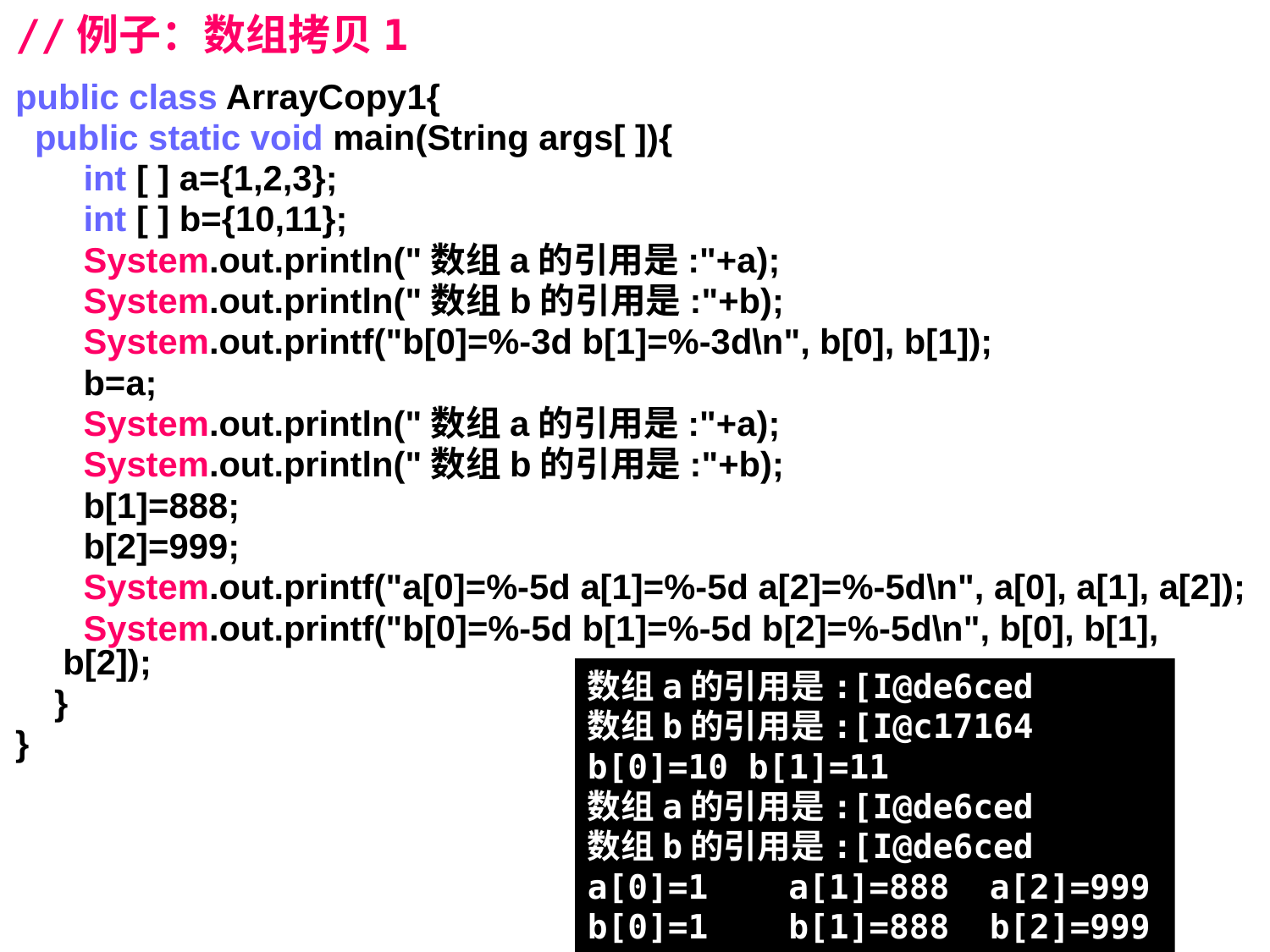

//例子：数组拷贝1

public class ArrayCopy1{
  public static void main(String args[ ]){
       int [ ] a={1,2,3};
       int [ ] b={10,11};
       System.out.println("数组a的引用是:"+a);
       System.out.println("数组b的引用是:"+b);
       System.out.printf("b[0]=%-3d b[1]=%-3d\n", b[0], b[1]);
       b=a;
       System.out.println("数组a的引用是:"+a);
       System.out.println("数组b的引用是:"+b);
       b[1]=888;
       b[2]=999;
       System.out.printf("a[0]=%-5d a[1]=%-5d a[2]=%-5d\n", a[0], a[1], a[2]);
       System.out.printf("b[0]=%-5d b[1]=%-5d b[2]=%-5d\n", b[0], b[1], b[2]);
    }
}

数组a的引用是:[I@de6ced
数组b的引用是:[I@c17164
b[0]=10 b[1]=11
数组a的引用是:[I@de6ced
数组b的引用是:[I@de6ced
a[0]=1    a[1]=888  a[2]=999
b[0]=1    b[1]=888  b[2]=999